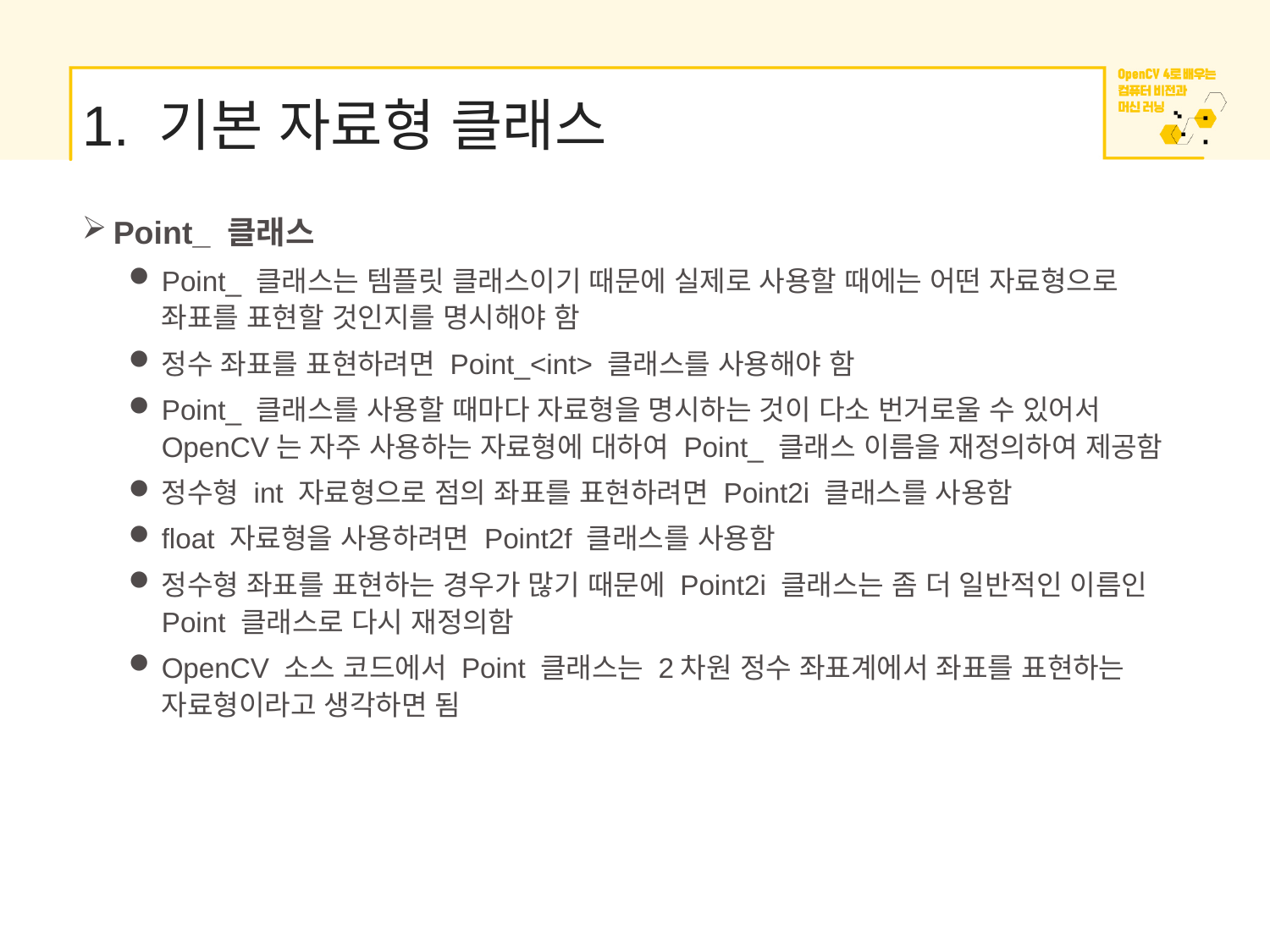

# 1. 기본 자료형 클래스
Point_ 클래스
Point_ 클래스는 템플릿 클래스이기 때문에 실제로 사용할 때에는 어떤 자료형으로 좌표를 표현할 것인지를 명시해야 함
정수 좌표를 표현하려면 Point_<int> 클래스를 사용해야 함
Point_ 클래스를 사용할 때마다 자료형을 명시하는 것이 다소 번거로울 수 있어서 OpenCV는 자주 사용하는 자료형에 대하여 Point_ 클래스 이름을 재정의하여 제공함
정수형 int 자료형으로 점의 좌표를 표현하려면 Point2i 클래스를 사용함
float 자료형을 사용하려면 Point2f 클래스를 사용함
정수형 좌표를 표현하는 경우가 많기 때문에 Point2i 클래스는 좀 더 일반적인 이름인 Point 클래스로 다시 재정의함
OpenCV 소스 코드에서 Point 클래스는 2차원 정수 좌표계에서 좌표를 표현하는 자료형이라고 생각하면 됨